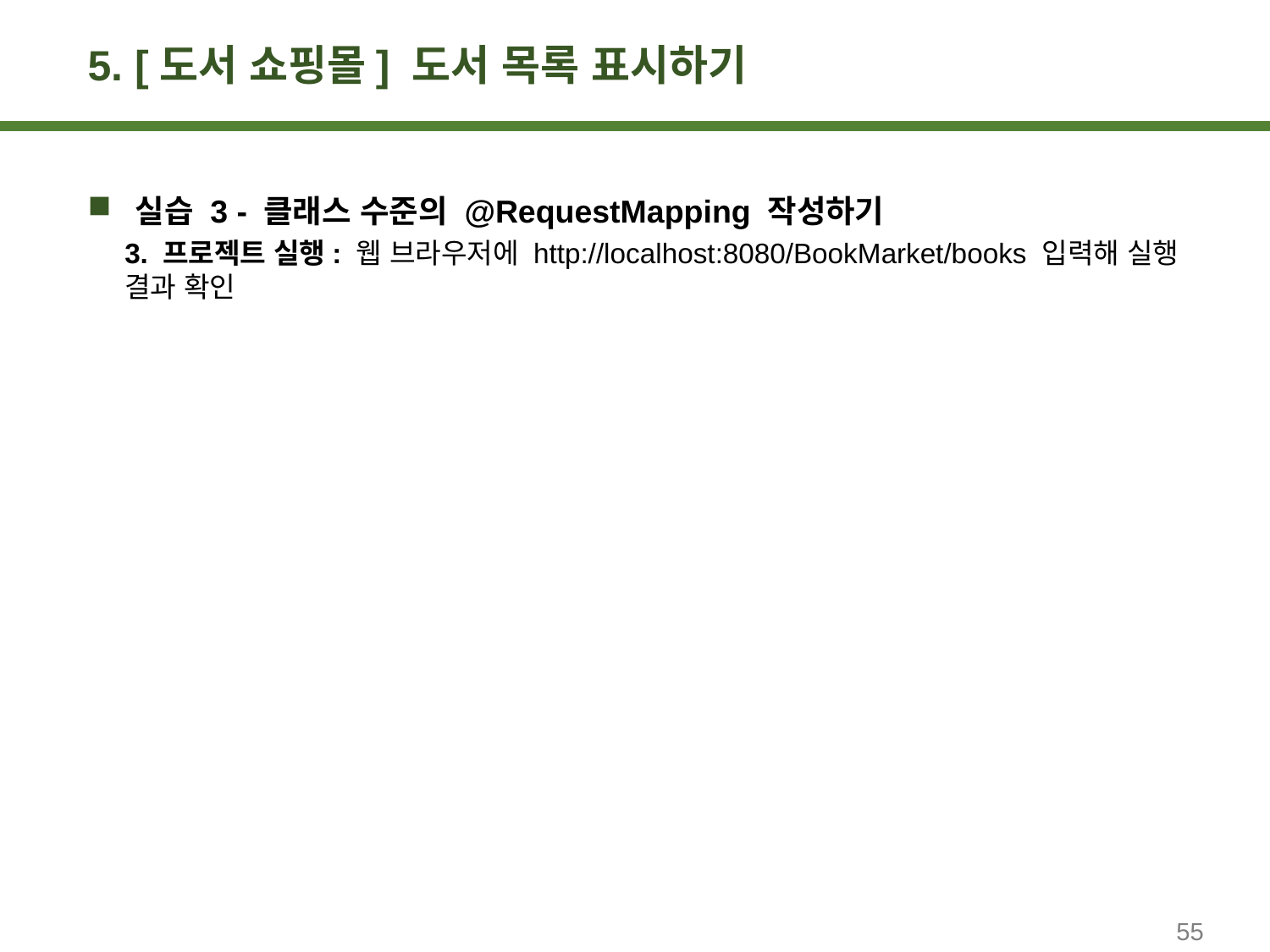

# 5. [도서 쇼핑몰] 도서 목록 표시하기
실습 3 - 클래스 수준의 @RequestMapping 작성하기
3. 프로젝트 실행: 웹 브라우저에 http://localhost:8080/BookMarket/books 입력해 실행 결과 확인